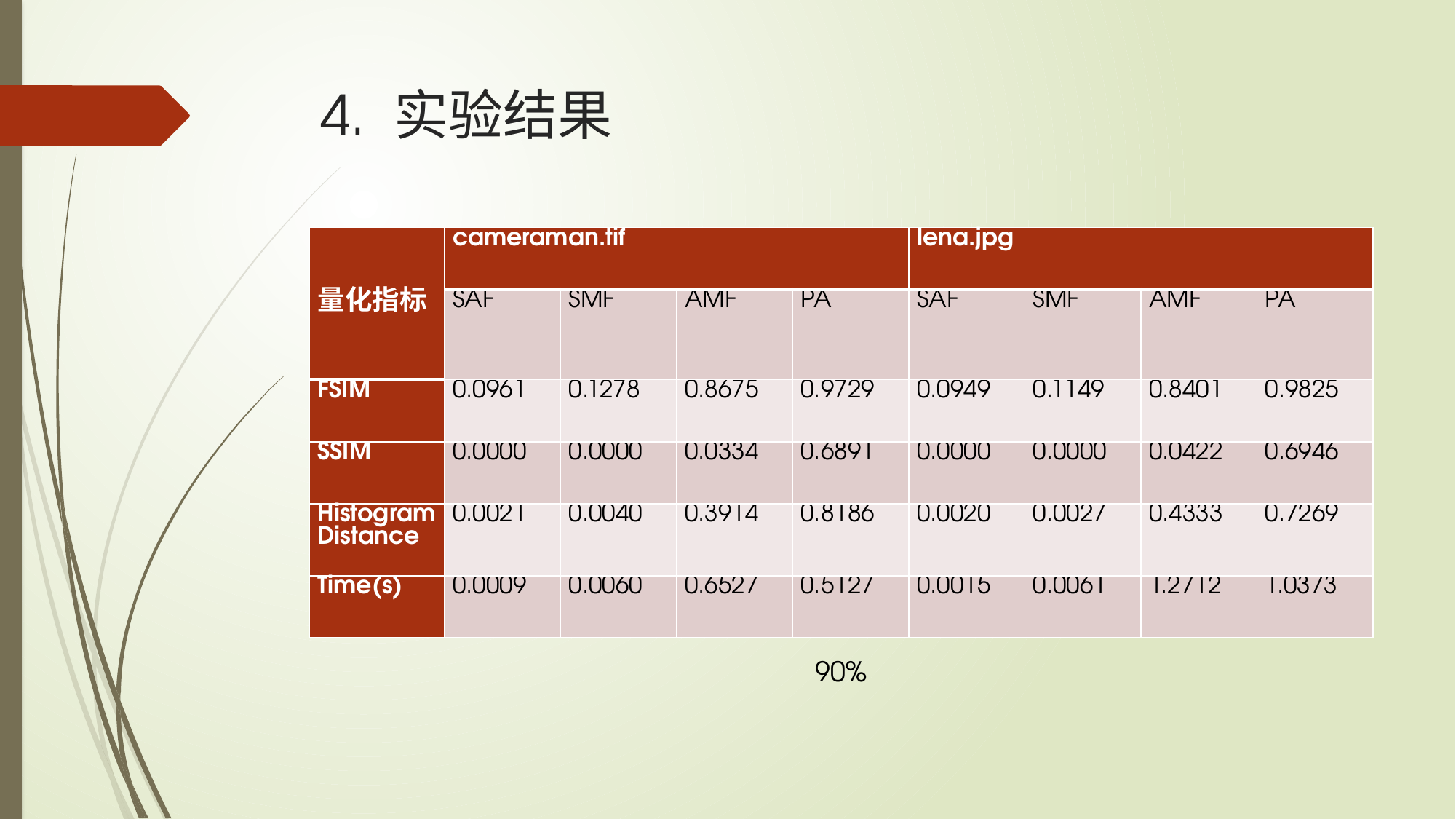

# 4. 实验结果
| 量化指标 | cameraman.tif |  |  |  | lena.jpg |  |  |  |
| --- | --- | --- | --- | --- | --- | --- | --- | --- |
|  | SAF | SMF | AMF | PA | SAF | SMF | AMF | PA |
| FSIM | 0.0961 | 0.1278 | 0.8675 | 0.9729 | 0.0949 | 0.1149 | 0.8401 | 0.9825 |
| SSIM | 0.0000 | 0.0000 | 0.0334 | 0.6891 | 0.0000 | 0.0000 | 0.0422 | 0.6946 |
| Histogram Distance | 0.0021 | 0.0040 | 0.3914 | 0.8186 | 0.0020 | 0.0027 | 0.4333 | 0.7269 |
| Time(s) | 0.0009 | 0.0060 | 0.6527 | 0.5127 | 0.0015 | 0.0061 | 1.2712 | 1.0373 |
90%